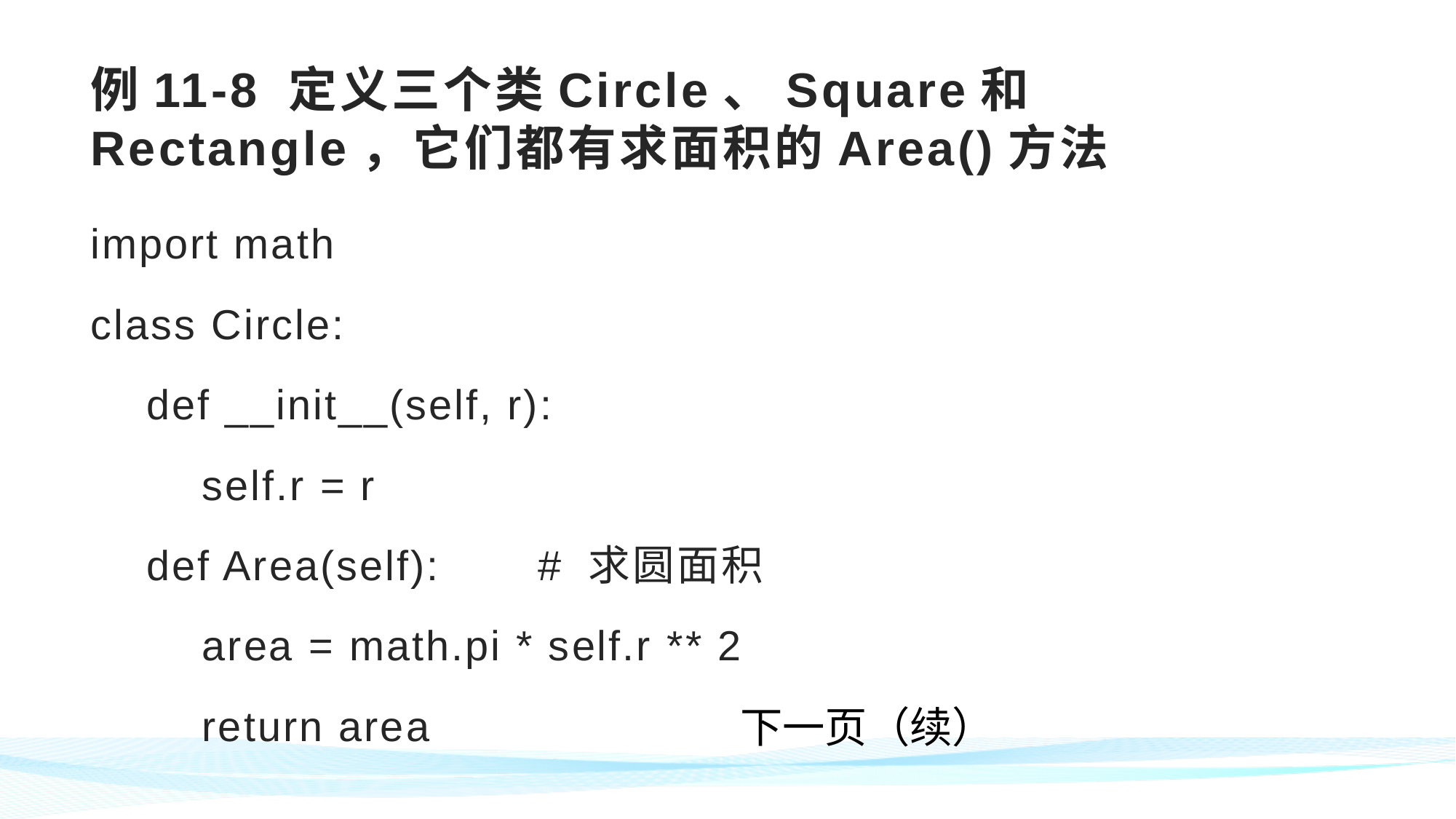

# 例11-8 定义三个类Circle、Square和Rectangle，它们都有求面积的Area()方法
import math
class Circle:
    def __init__(self, r):
        self.r = r
    def Area(self):       # 求圆面积
        area = math.pi * self.r ** 2
        return area
下一页（续）